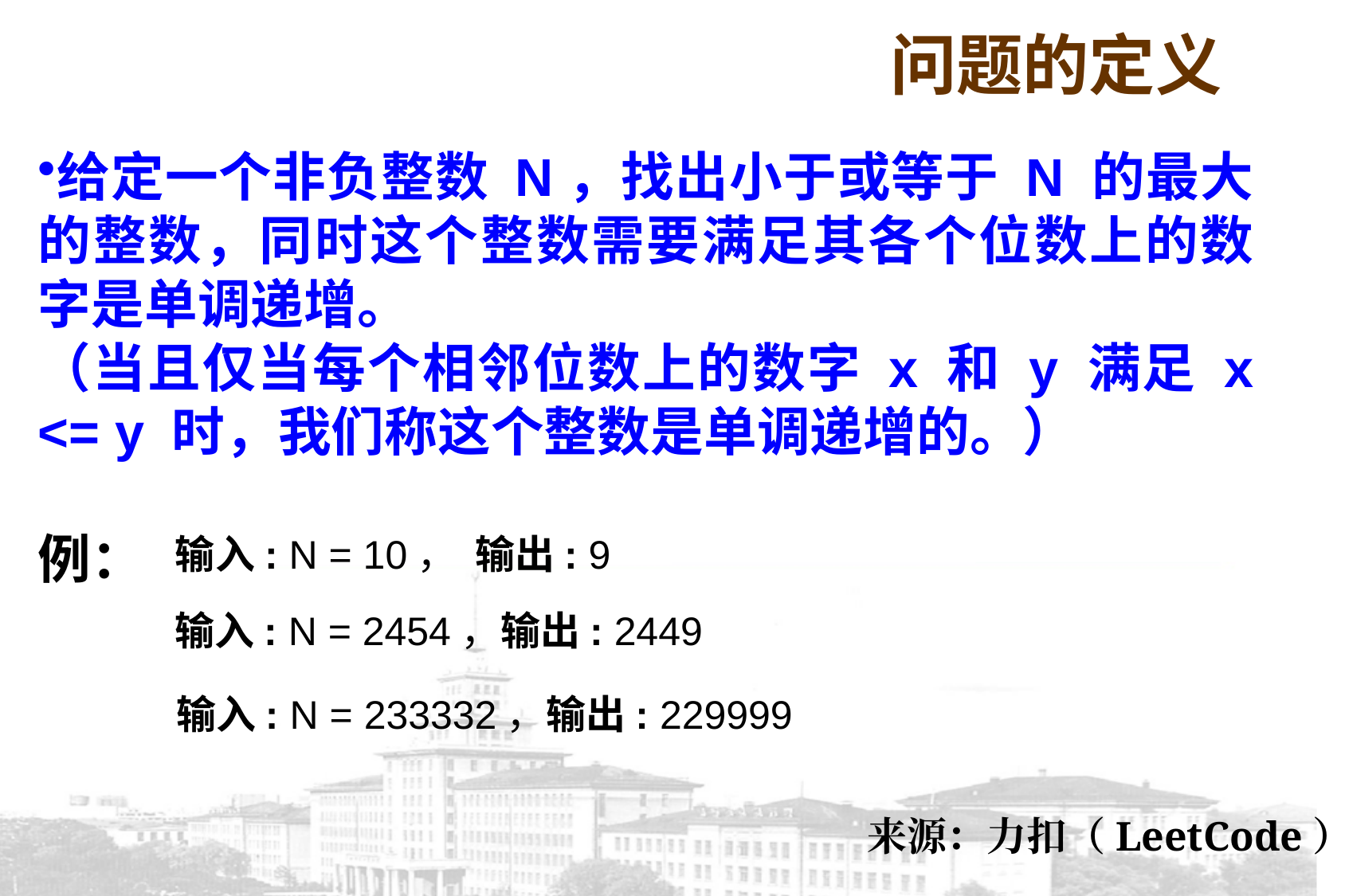

问题的定义
给定一个非负整数 N，找出小于或等于 N 的最大的整数，同时这个整数需要满足其各个位数上的数字是单调递增。
（当且仅当每个相邻位数上的数字 x 和 y 满足 x <= y 时，我们称这个整数是单调递增的。）

例：

输入: N = 10，  输出: 9
输入: N = 2454，输出: 2449
输入: N = 233332，输出: 229999
来源：力扣（LeetCode）